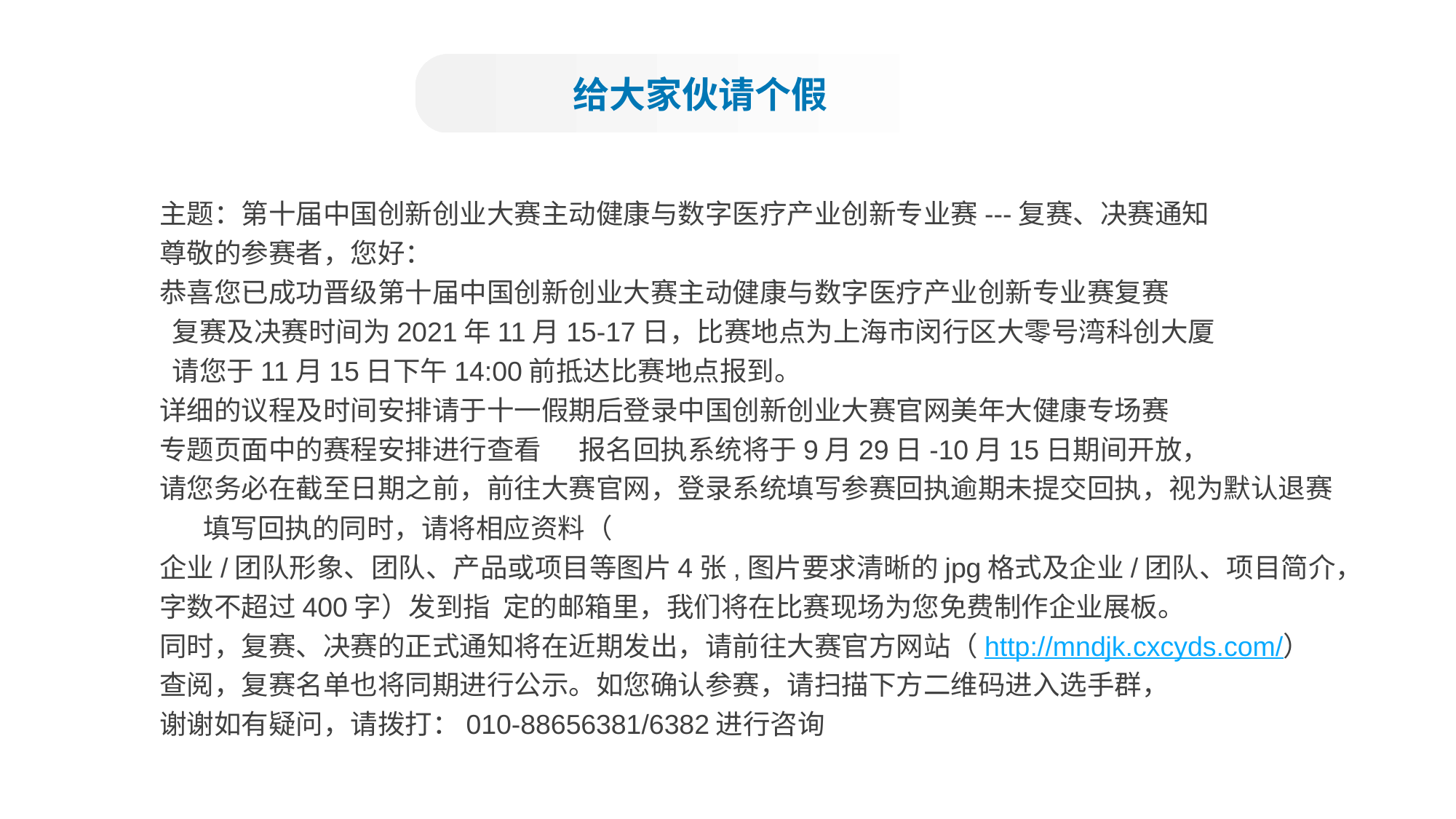

给大家伙请个假
主题：第十届中国创新创业大赛主动健康与数字医疗产业创新专业赛---复赛、决赛通知
尊敬的参赛者，您好：
恭喜您已成功晋级第十届中国创新创业大赛主动健康与数字医疗产业创新专业赛复赛
 复赛及决赛时间为2021年11月15-17日，比赛地点为上海市闵行区大零号湾科创大厦
 请您于11月15日下午14:00前抵达比赛地点报到。
详细的议程及时间安排请于十一假期后登录中国创新创业大赛官网美年大健康专场赛
专题页面中的赛程安排进行查看      报名回执系统将于9月29日-10月15日期间开放，
请您务必在截至日期之前，前往大赛官网，登录系统填写参赛回执逾期未提交回执，视为默认退赛
      填写回执的同时，请将相应资料（
企业/团队形象、团队、产品或项目等图片4张,图片要求清晰的jpg格式及企业/团队、项目简介，
字数不超过400字）发到指  定的邮箱里，我们将在比赛现场为您免费制作企业展板。
同时，复赛、决赛的正式通知将在近期发出，请前往大赛官方网站（http://mndjk.cxcyds.com/）
查阅，复赛名单也将同期进行公示。如您确认参赛，请扫描下方二维码进入选手群，
谢谢如有疑问，请拨打：010-88656381/6382进行咨询